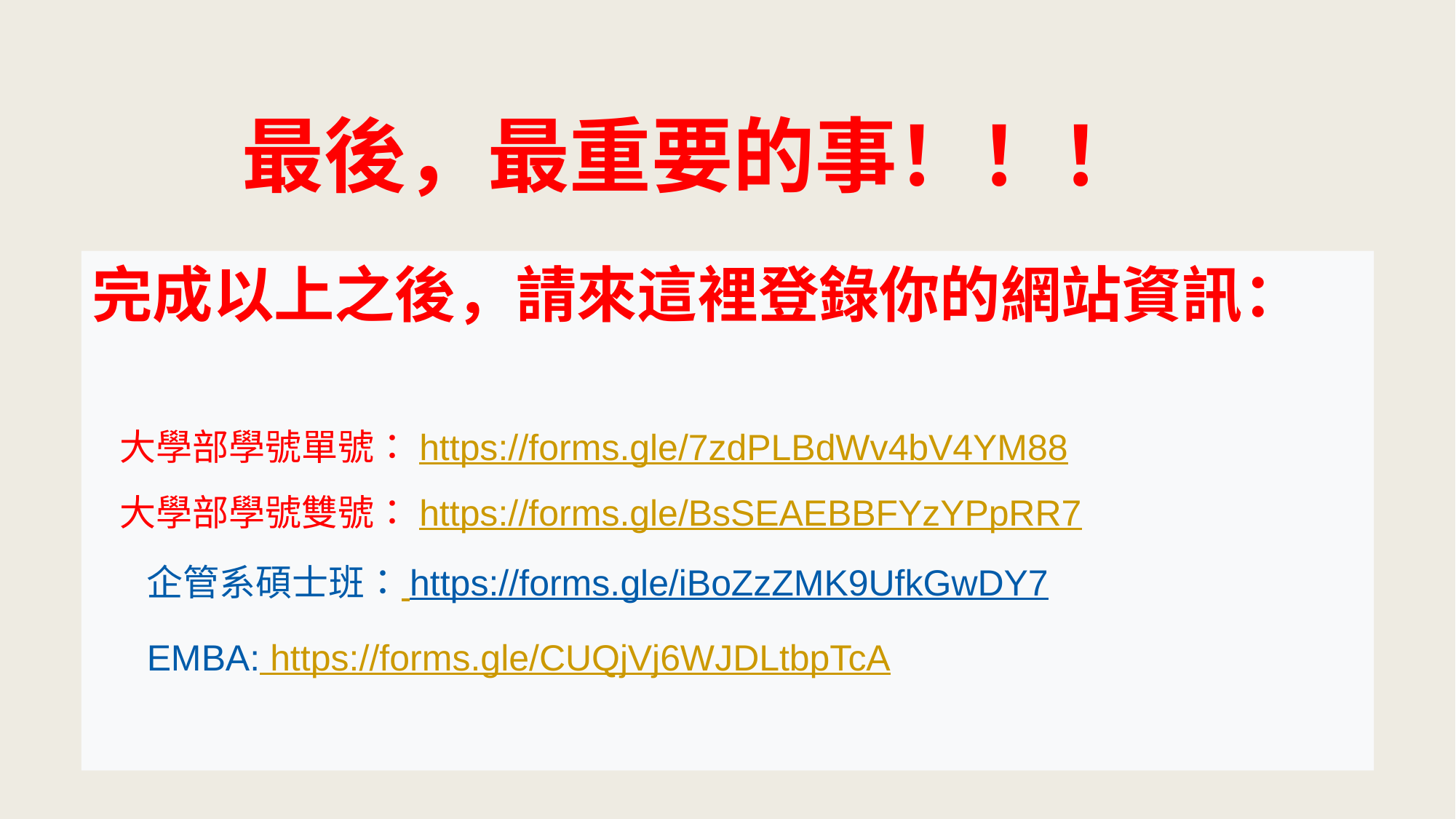

# 最後，最重要的事！！！
完成以上之後，請來這裡登錄你的網站資訊：
大學部學號單號：https://forms.gle/7zdPLBdWv4bV4YM88
大學部學號雙號：https://forms.gle/BsSEAEBBFYzYPpRR7
企管系碩士班： https://forms.gle/iBoZzZMK9UfkGwDY7
EMBA: https://forms.gle/CUQjVj6WJDLtbpTcA